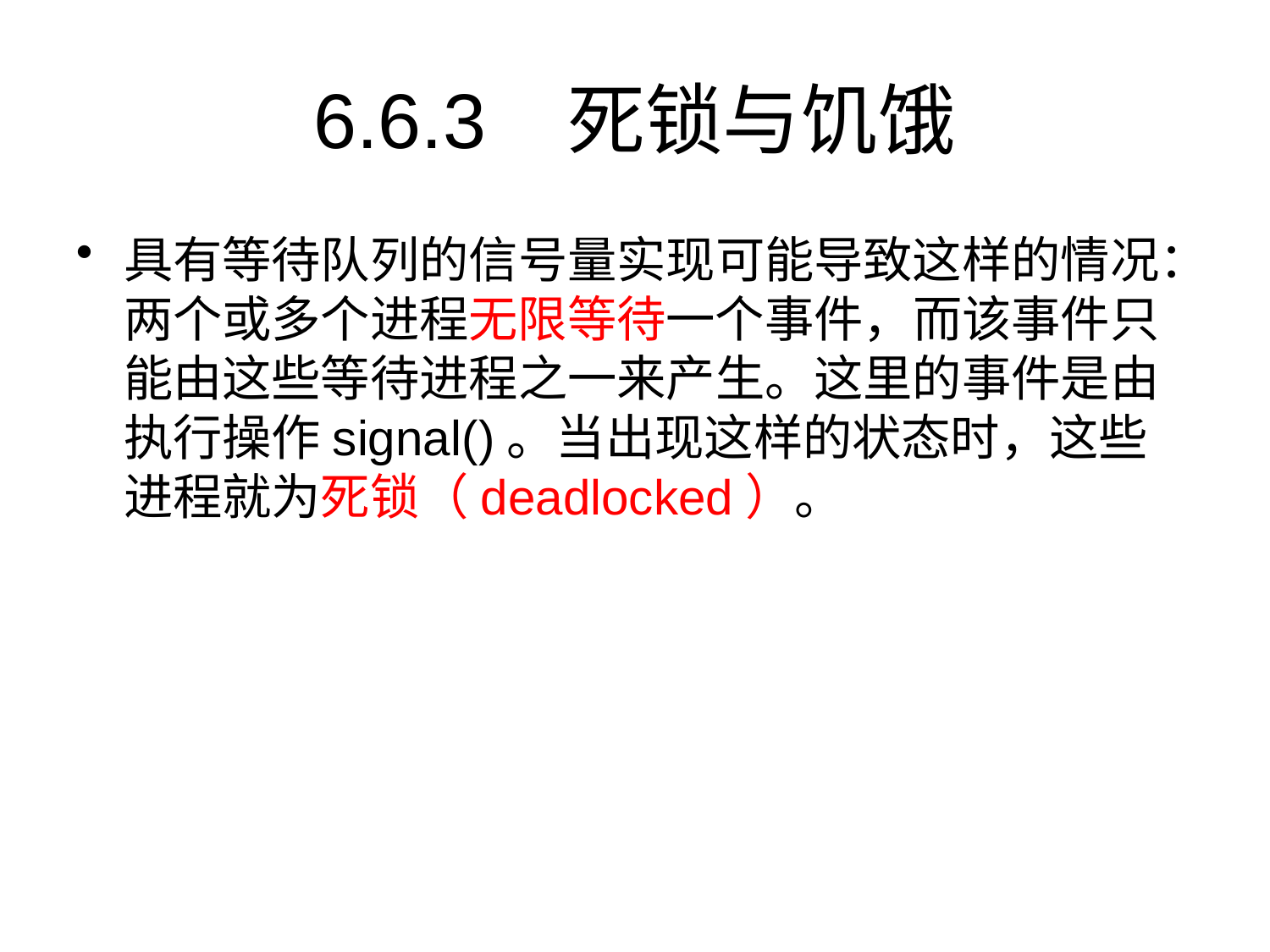

# 6.6.3	死锁与饥饿
具有等待队列的信号量实现可能导致这样的情况：两个或多个进程无限等待一个事件，而该事件只能由这些等待进程之一来产生。这里的事件是由执行操作signal()。当出现这样的状态时，这些进程就为死锁（deadlocked）。